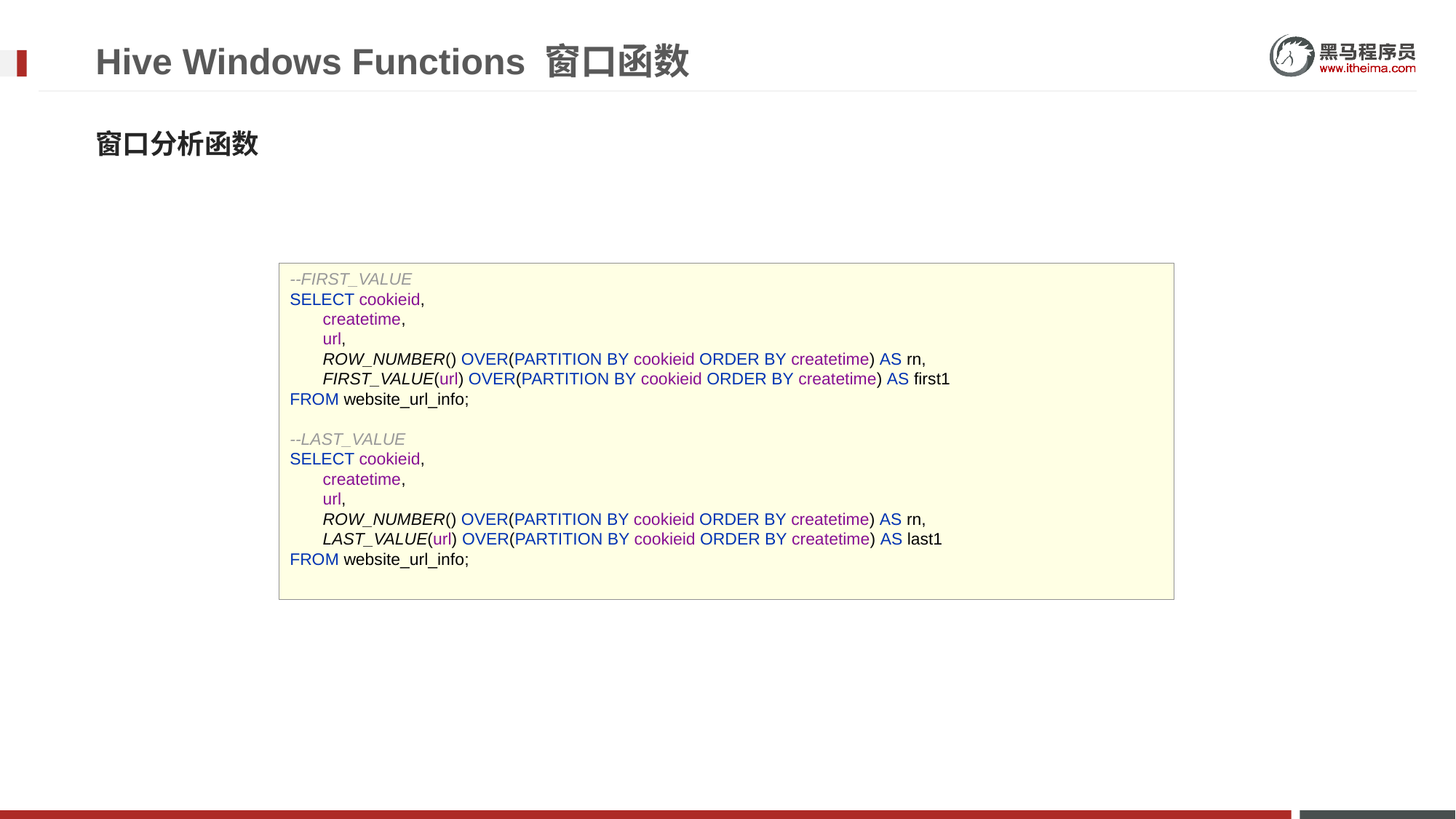

# Hive Windows Functions 窗口函数
窗口分析函数
--FIRST_VALUE
SELECT cookieid,
       createtime,
       url,
       ROW_NUMBER() OVER(PARTITION BY cookieid ORDER BY createtime) AS rn,
       FIRST_VALUE(url) OVER(PARTITION BY cookieid ORDER BY createtime) AS first1
FROM website_url_info;
--LAST_VALUE
SELECT cookieid,
       createtime,
       url,
       ROW_NUMBER() OVER(PARTITION BY cookieid ORDER BY createtime) AS rn,
       LAST_VALUE(url) OVER(PARTITION BY cookieid ORDER BY createtime) AS last1
FROM website_url_info;